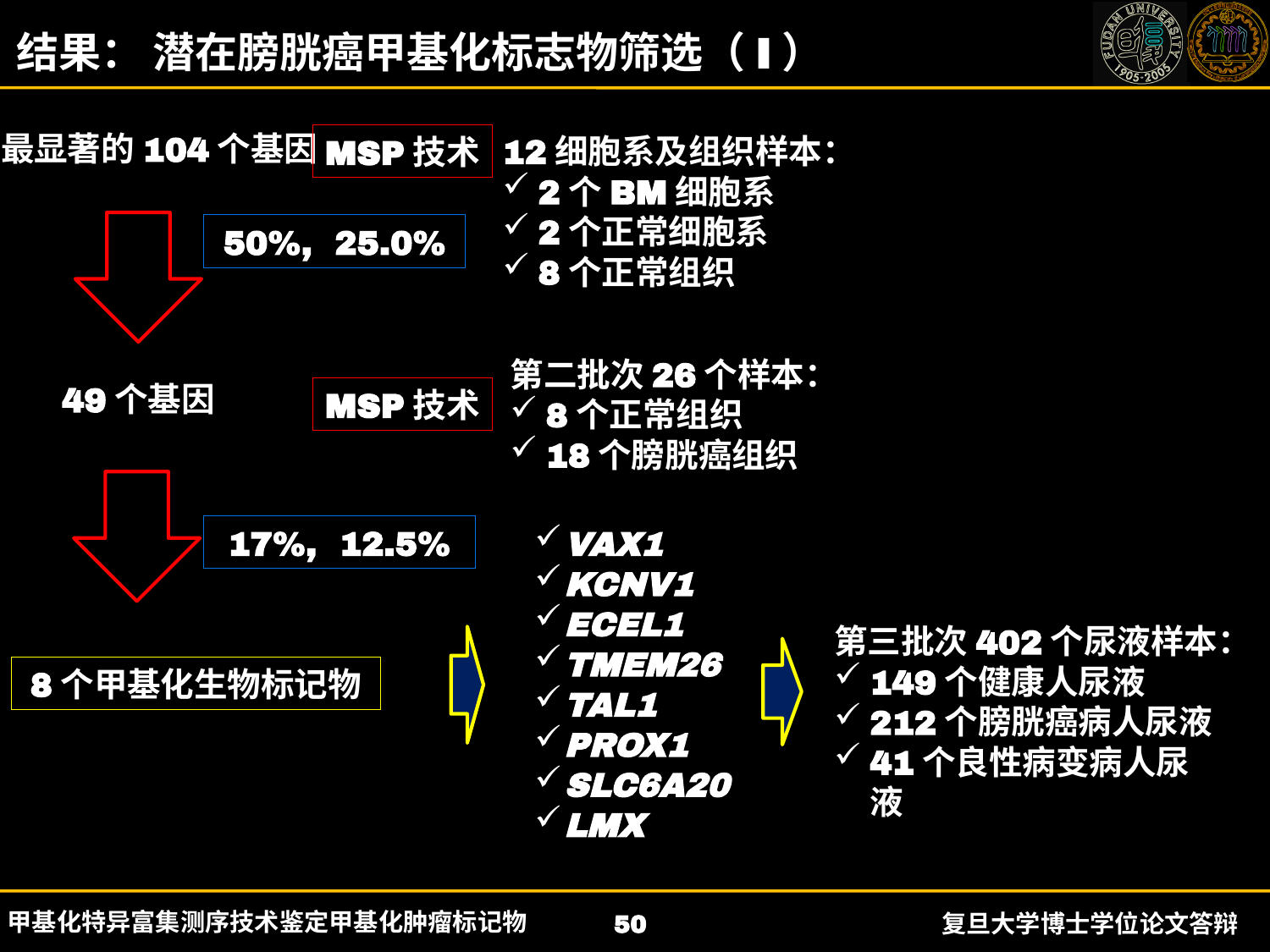

结果： 潜在膀胱癌甲基化标志物筛选（I）
最显著的104个基因
12细胞系及组织样本：
2个BM细胞系
2个正常细胞系
8个正常组织
MSP技术

50%,  25.0%
第二批次26个样本：
8个正常组织
18个膀胱癌组织
49个基因
MSP技术

17%,  12.5%
VAX1
KCNV1
ECEL1
TMEM26
TAL1
PROX1
SLC6A20
LMX

第三批次402个尿液样本：
149个健康人尿液
212个膀胱癌病人尿液
41个良性病变病人尿液

8个甲基化生物标记物
 甲基化特异富集测序技术鉴定甲基化肿瘤标记物
50
复旦大学博士学位论文答辩